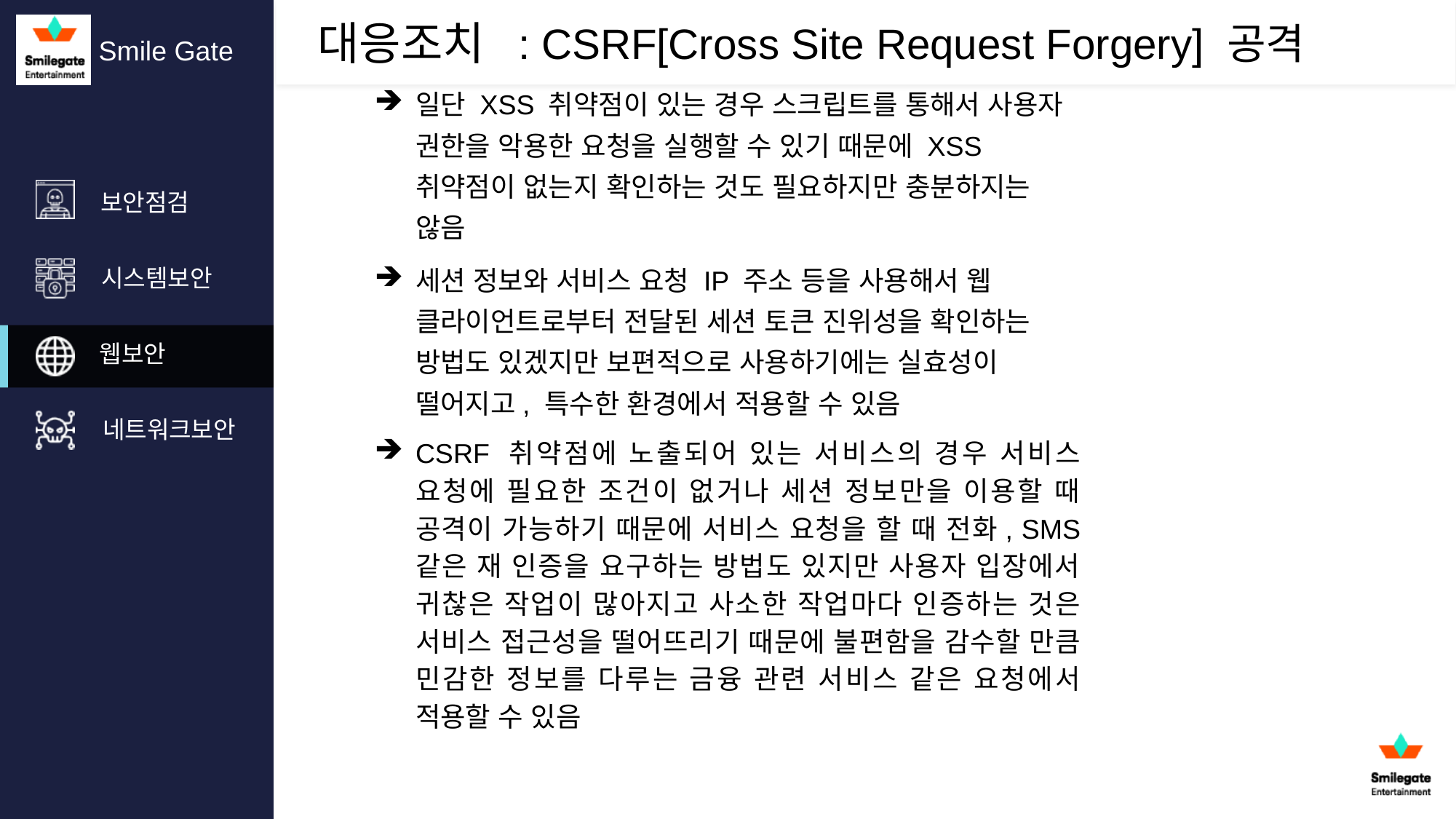

: CSRF[Cross Site Request Forgery] 공격
일단 XSS 취약점이 있는 경우 스크립트를 통해서 사용자 권한을 악용한 요청을 실행할 수 있기 때문에 XSS 취약점이 없는지 확인하는 것도 필요하지만 충분하지는 않음
세션 정보와 서비스 요청 IP 주소 등을 사용해서 웹 클라이언트로부터 전달된 세션 토큰 진위성을 확인하는 방법도 있겠지만 보편적으로 사용하기에는 실효성이 떨어지고, 특수한 환경에서 적용할 수 있음
CSRF 취약점에 노출되어 있는 서비스의 경우 서비스 요청에 필요한 조건이 없거나 세션 정보만을 이용할 때 공격이 가능하기 때문에 서비스 요청을 할 때 전화, SMS 같은 재 인증을 요구하는 방법도 있지만 사용자 입장에서 귀찮은 작업이 많아지고 사소한 작업마다 인증하는 것은 서비스 접근성을 떨어뜨리기 때문에 불편함을 감수할 만큼 민감한 정보를 다루는 금융 관련 서비스 같은 요청에서 적용할 수 있음